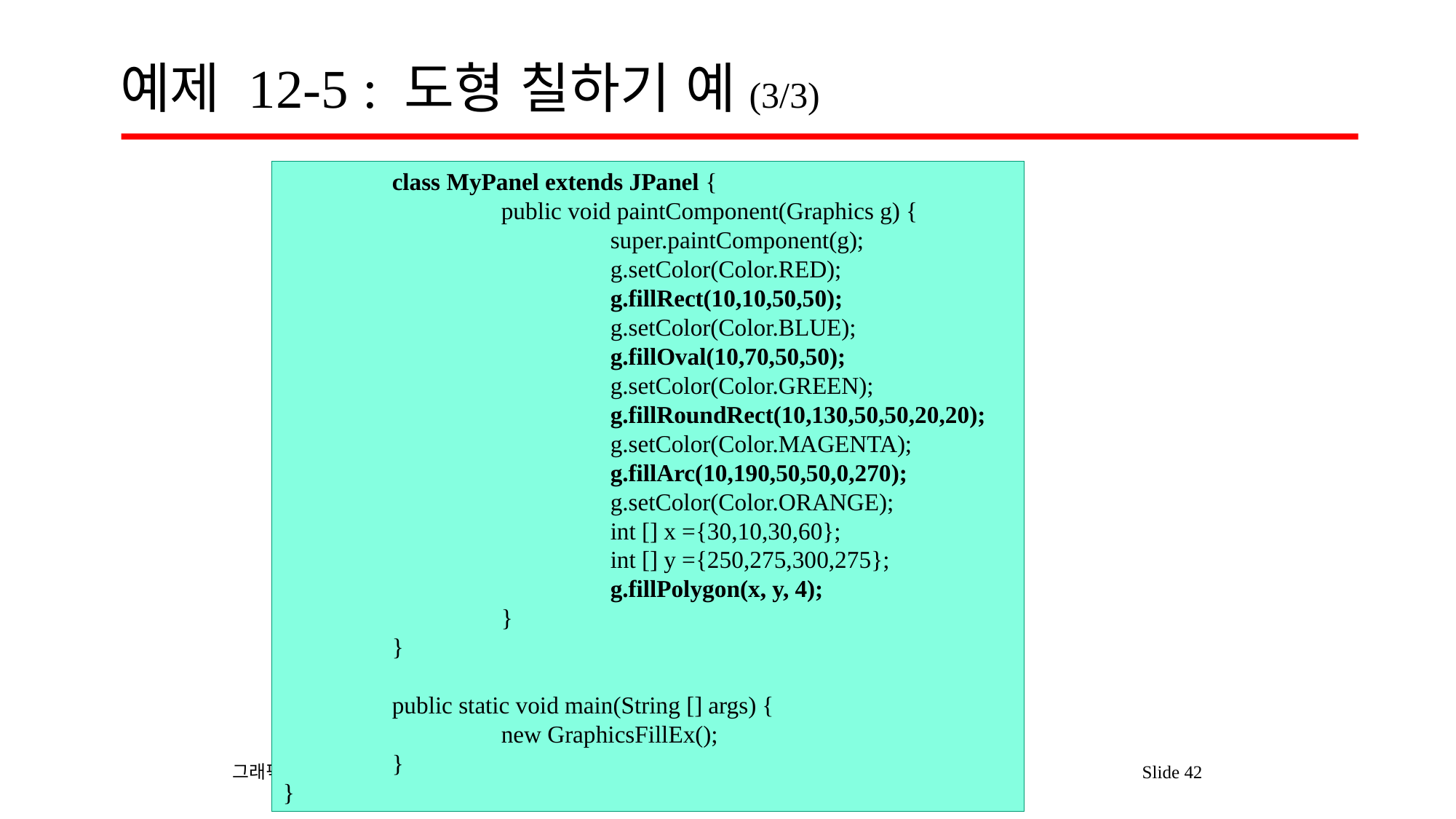

# 예제 12-5 : 도형 칠하기 예(3/3)
	class MyPanel extends JPanel {
		public void paintComponent(Graphics g) {
			super.paintComponent(g);
			g.setColor(Color.RED);
			g.fillRect(10,10,50,50);
			g.setColor(Color.BLUE);
			g.fillOval(10,70,50,50);
			g.setColor(Color.GREEN);
			g.fillRoundRect(10,130,50,50,20,20);
			g.setColor(Color.MAGENTA);
			g.fillArc(10,190,50,50,0,270);
			g.setColor(Color.ORANGE);
			int [] x ={30,10,30,60};
			int [] y ={250,275,300,275};
			g.fillPolygon(x, y, 4);
		}
	}

	public static void main(String [] args) {
		new GraphicsFillEx();
	}
}